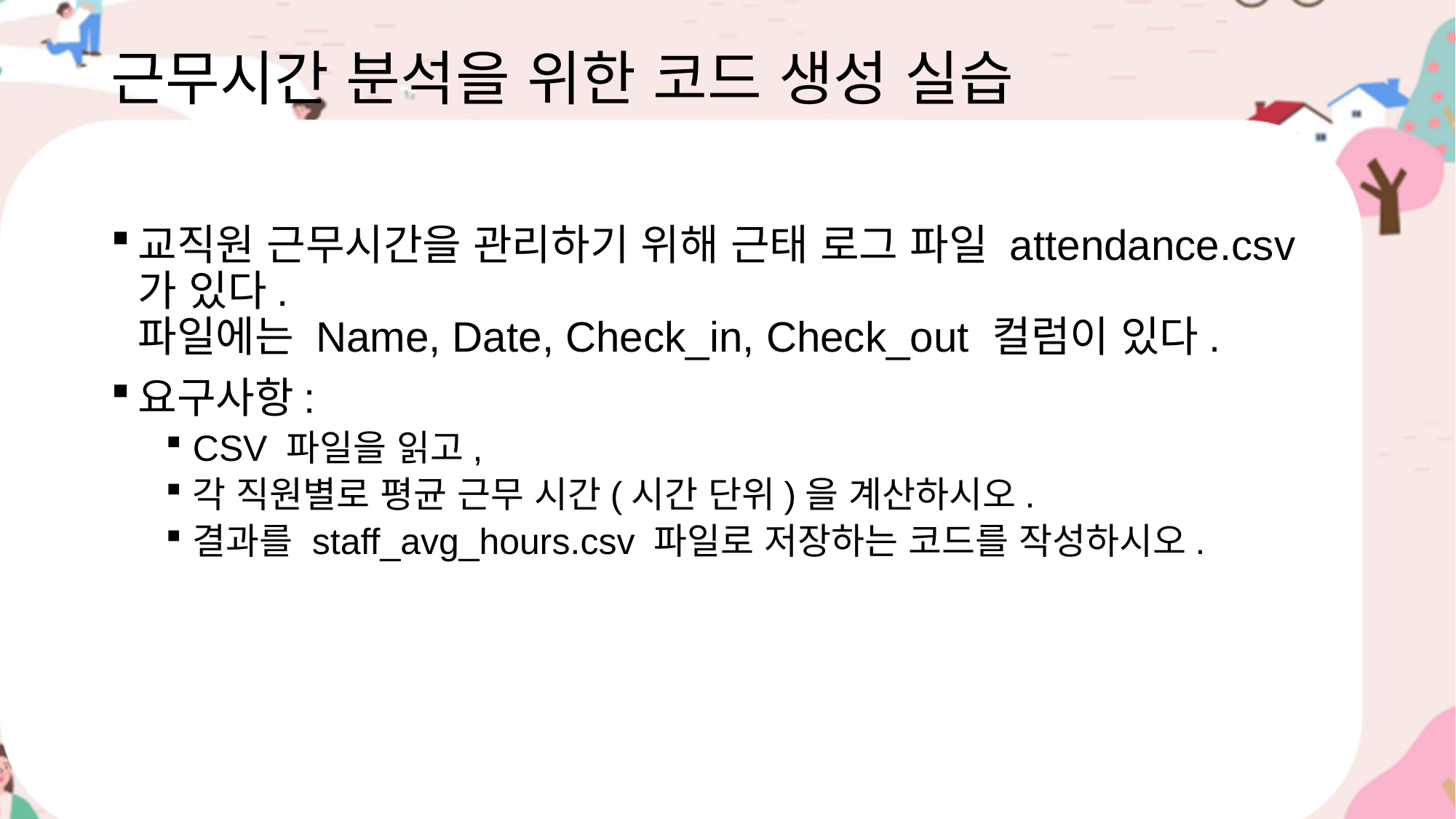

# 근무시간 분석을 위한 코드 생성 실습
교직원 근무시간을 관리하기 위해 근태 로그 파일 attendance.csv가 있다.
파일에는 Name, Date, Check_in, Check_out 컬럼이 있다.
요구사항:
CSV 파일을 읽고,
각 직원별로 평균 근무 시간(시간 단위)을 계산하시오.
결과를 staff_avg_hours.csv 파일로 저장하는 코드를 작성하시오.